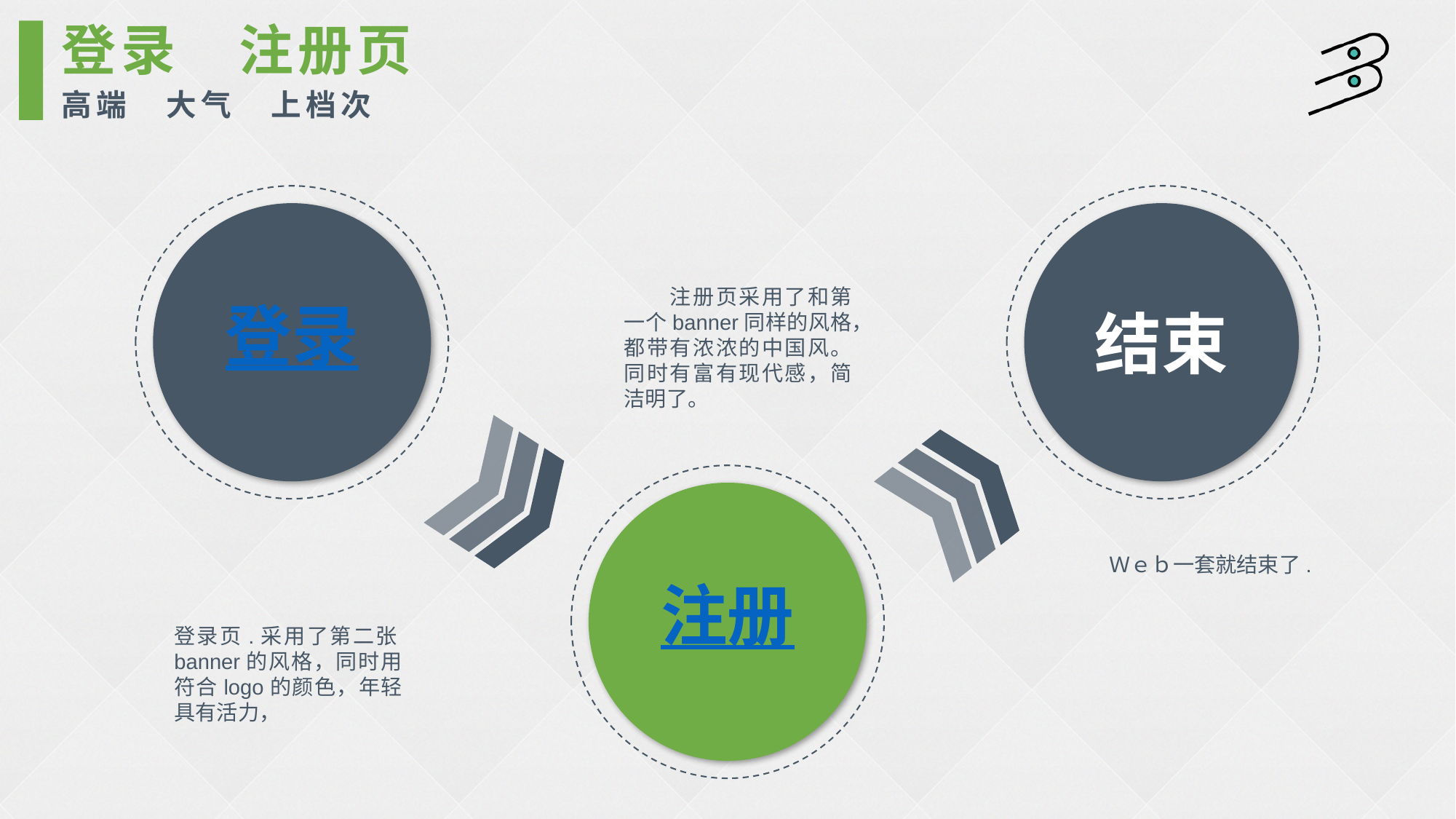

登录　注册页

高端　大气　上档次

登录

结束
　　注册页采用了和第一个banner同样的风格，都带有浓浓的中国风。同时有富有现代感，简洁明了。

注册
Ｗｅｂ一套就结束了.
登录页.采用了第二张banner的风格，同时用符合logo的颜色，年轻具有活力，